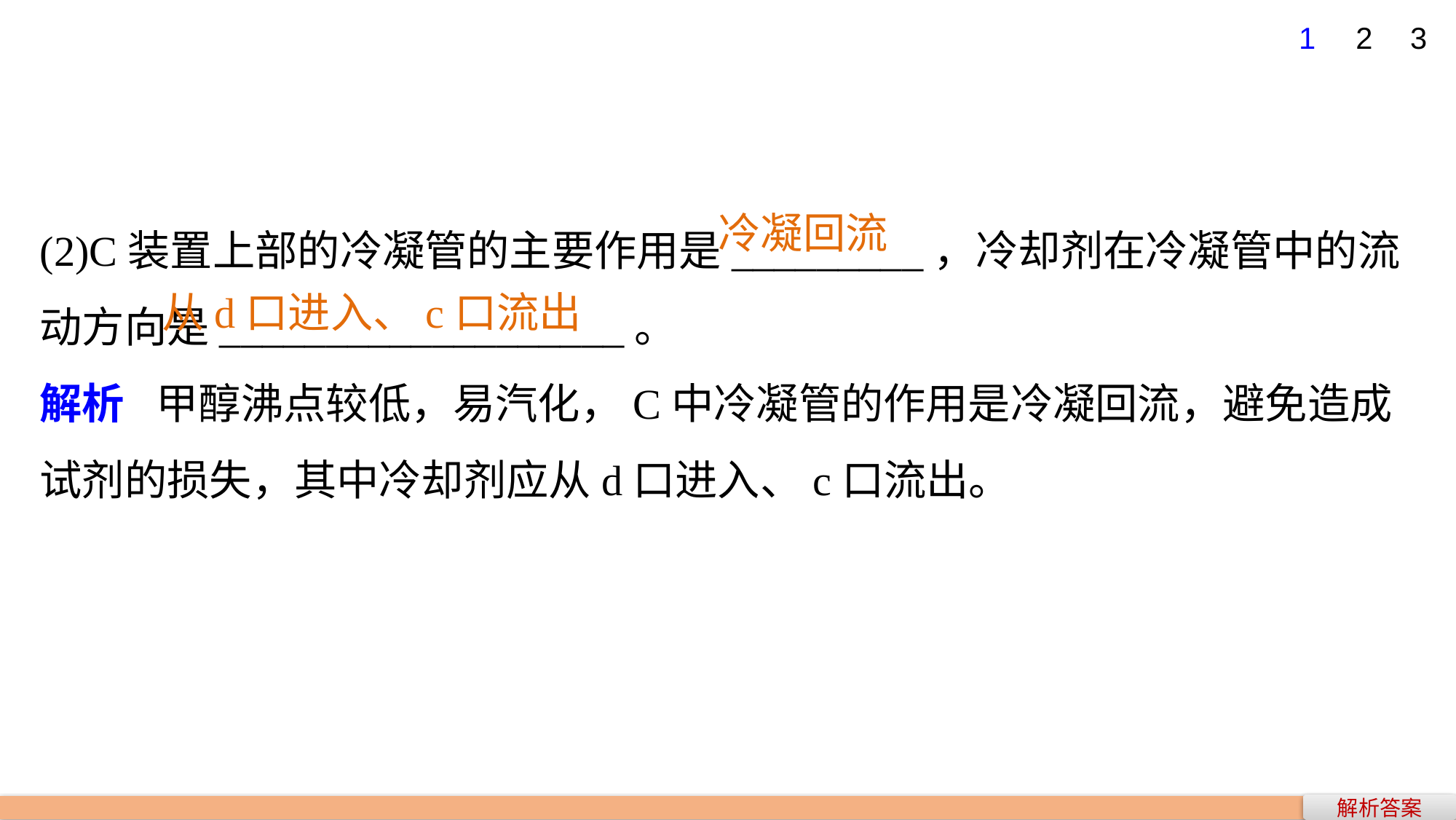

1
2
3
(2)C装置上部的冷凝管的主要作用是_________，冷却剂在冷凝管中的流动方向是___________________。
解析   甲醇沸点较低，易汽化，C中冷凝管的作用是冷凝回流，避免造成试剂的损失，其中冷却剂应从d口进入、c口流出。
冷凝回流
从d口进入、c口流出
解析答案